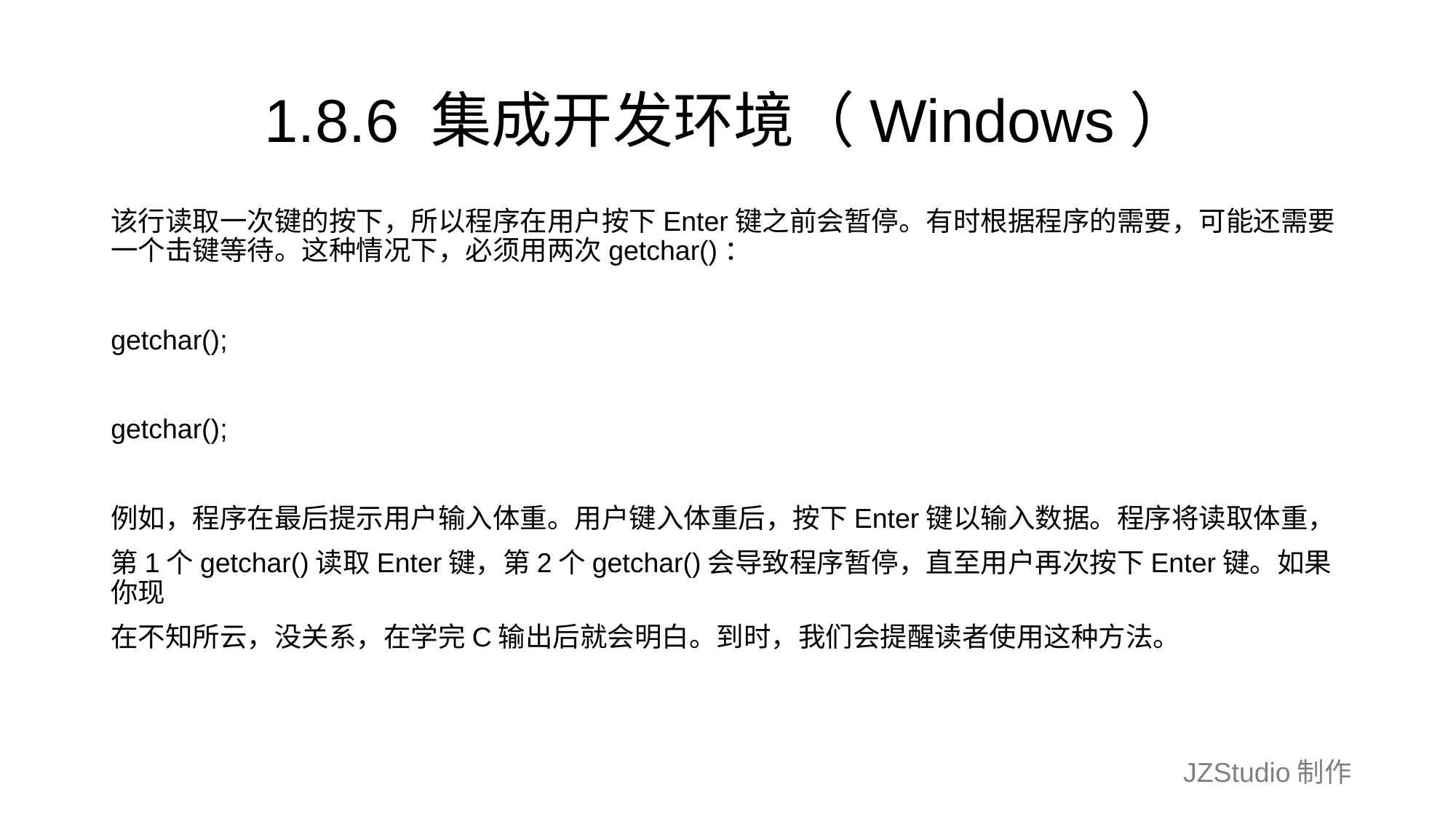

# 1.8.6 集成开发环境（Windows）
该行读取一次键的按下，所以程序在用户按下Enter键之前会暂停。有时根据程序的需要，可能还需要一个击键等待。这种情况下，必须用两次getchar()：

getchar();

getchar();

例如，程序在最后提示用户输入体重。用户键入体重后，按下Enter键以输入数据。程序将读取体重，
第1个getchar()读取Enter键，第2个getchar()会导致程序暂停，直至用户再次按下Enter键。如果你现
在不知所云，没关系，在学完C输出后就会明白。到时，我们会提醒读者使用这种方法。